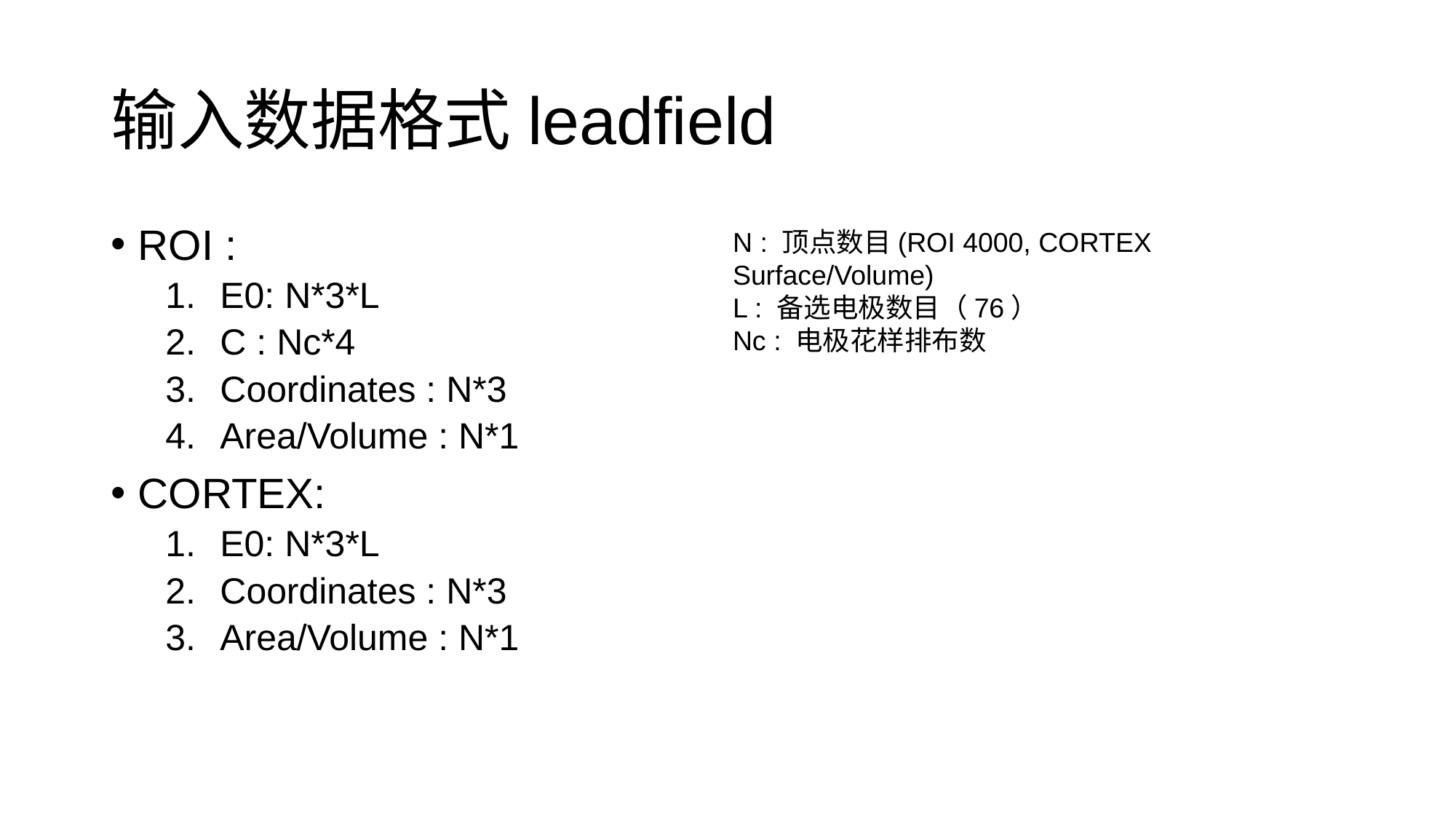

# 输入数据格式leadfield
ROI :
E0: N*3*L
C : Nc*4
Coordinates : N*3
Area/Volume : N*1
CORTEX:
E0: N*3*L
Coordinates : N*3
Area/Volume : N*1

N : 顶点数目(ROI 4000, CORTEX Surface/Volume)
L : 备选电极数目（76）
Nc : 电极花样排布数